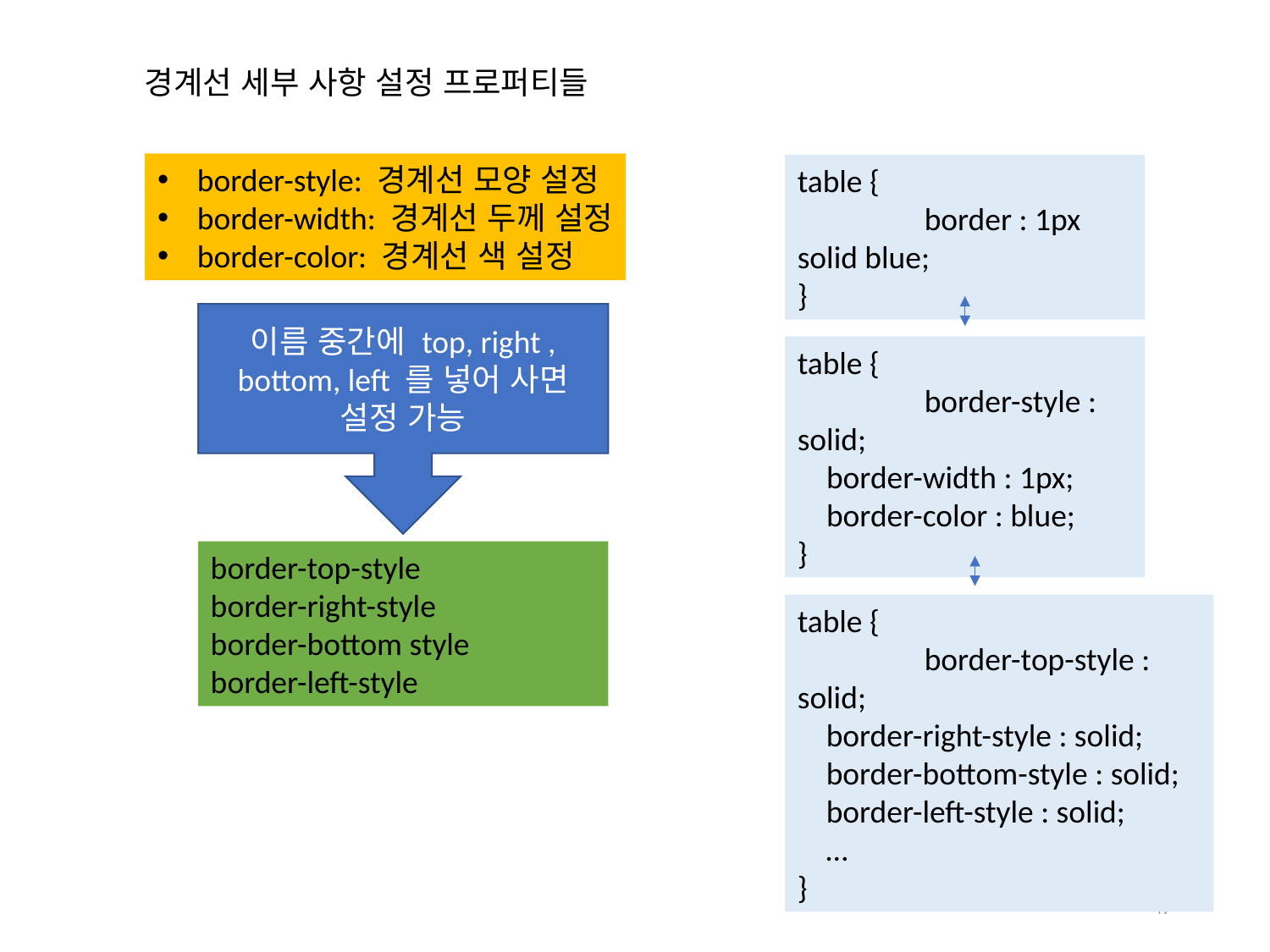

경계선 세부 사항 설정 프로퍼티들
border-style: 경계선 모양 설정
border-width: 경계선 두께 설정
border-color: 경계선 색 설정
table {
	border : 1px solid blue;
}
이름 중간에 top, right , bottom, left 를 넣어 사면 설정 가능
table {
	border-style : solid;
    border-width : 1px;
    border-color : blue;
}
border-top-style
border-right-style
border-bottom style
border-left-style
table {
	border-top-style : solid;
    border-right-style : solid;
    border-bottom-style : solid;
    border-left-style : solid;
    …
}

49